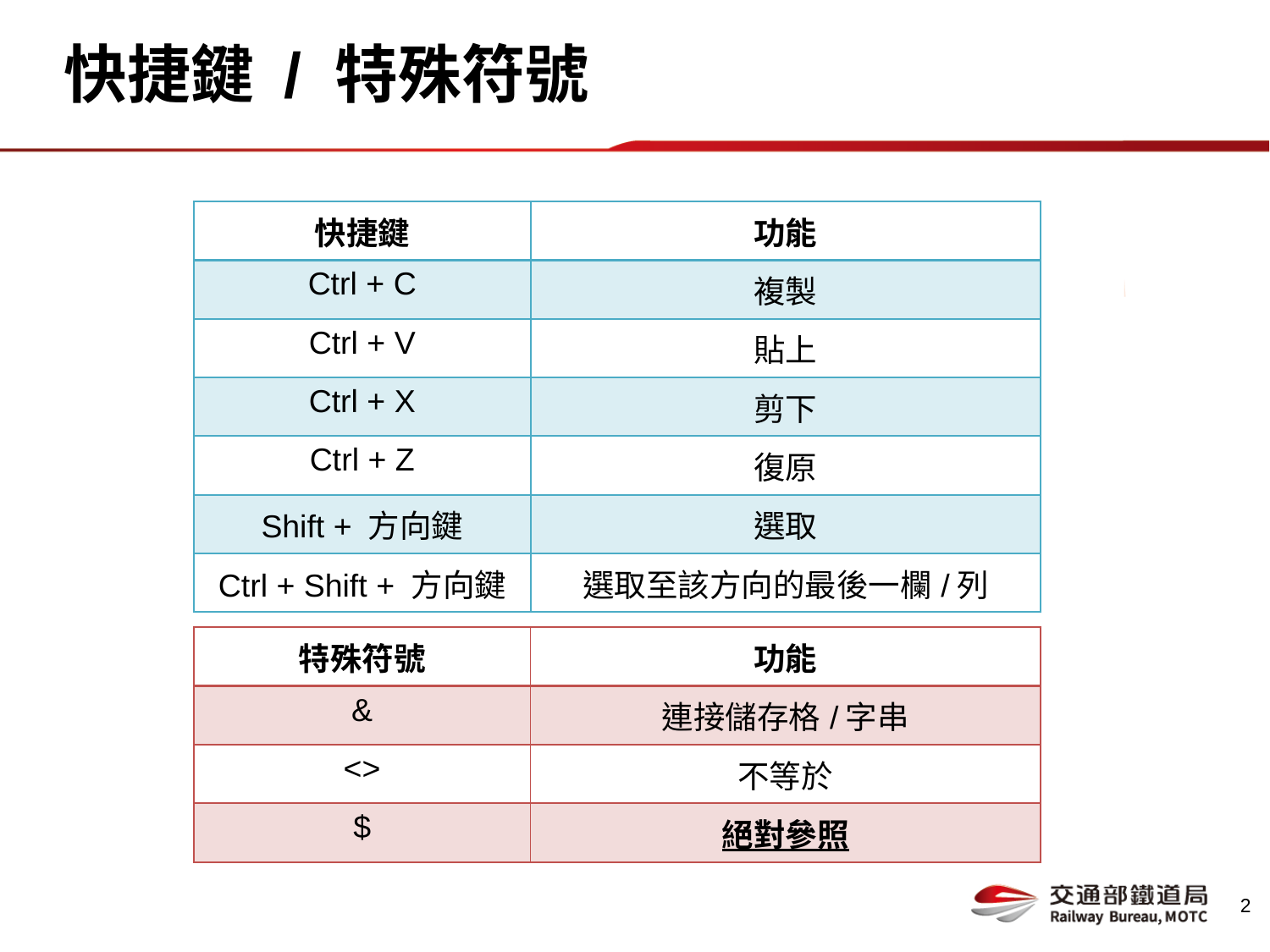

# 快捷鍵 / 特殊符號
| 快捷鍵 | 功能 |
| --- | --- |
| Ctrl + C | 複製 |
| Ctrl + V | 貼上 |
| Ctrl + X | 剪下 |
| Ctrl + Z | 復原 |
| Shift + 方向鍵 | 選取 |
| Ctrl + Shift + 方向鍵 | 選取至該方向的最後一欄/列 |
| 特殊符號 | 功能 |
| --- | --- |
| & | 連接儲存格/字串 |
| <> | 不等於 |
| $ | 絕對參照 |
2